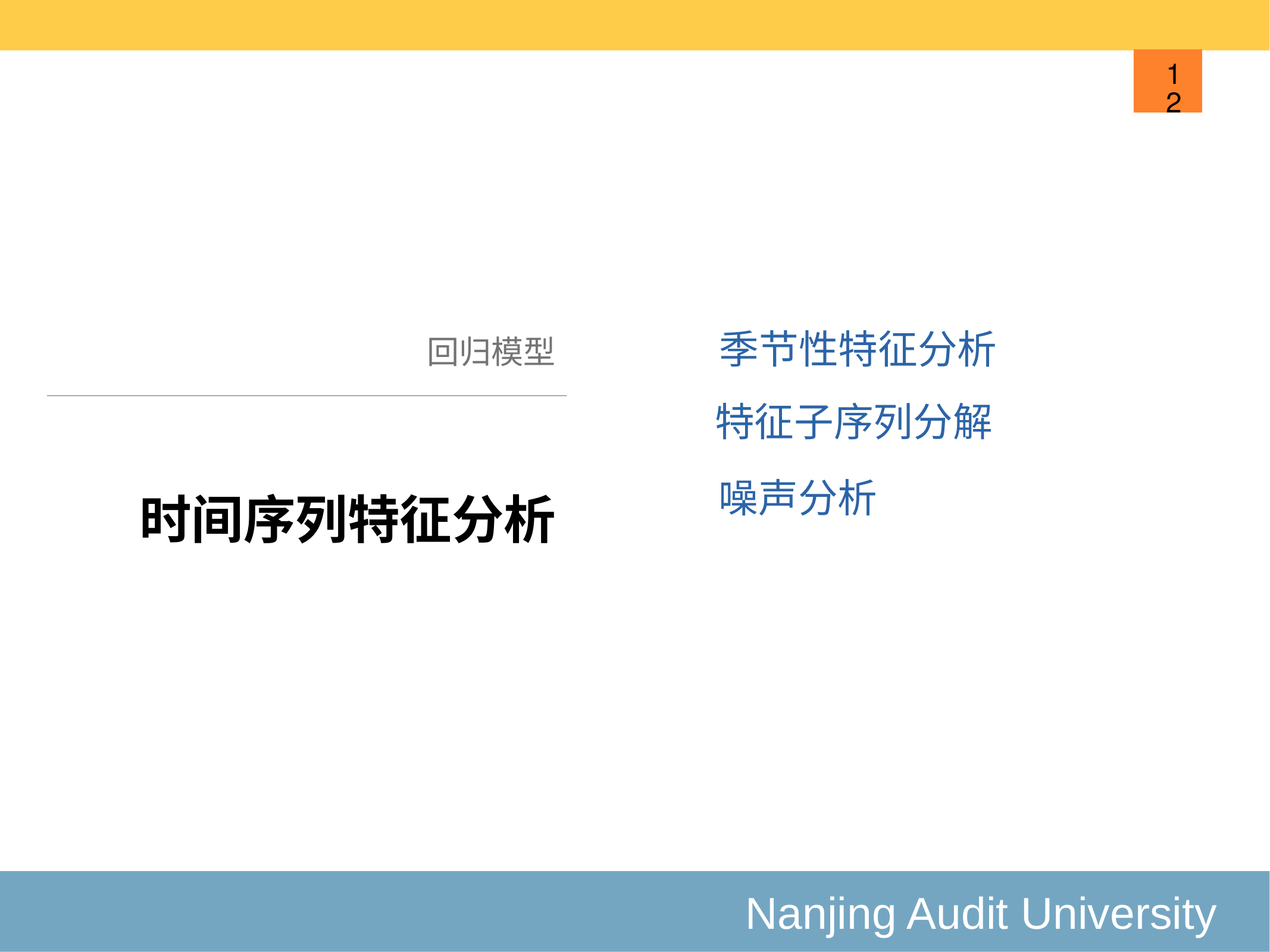

12
回归模型
季节性特征分析
特征子序列分解
# 时间序列特征分析
噪声分析